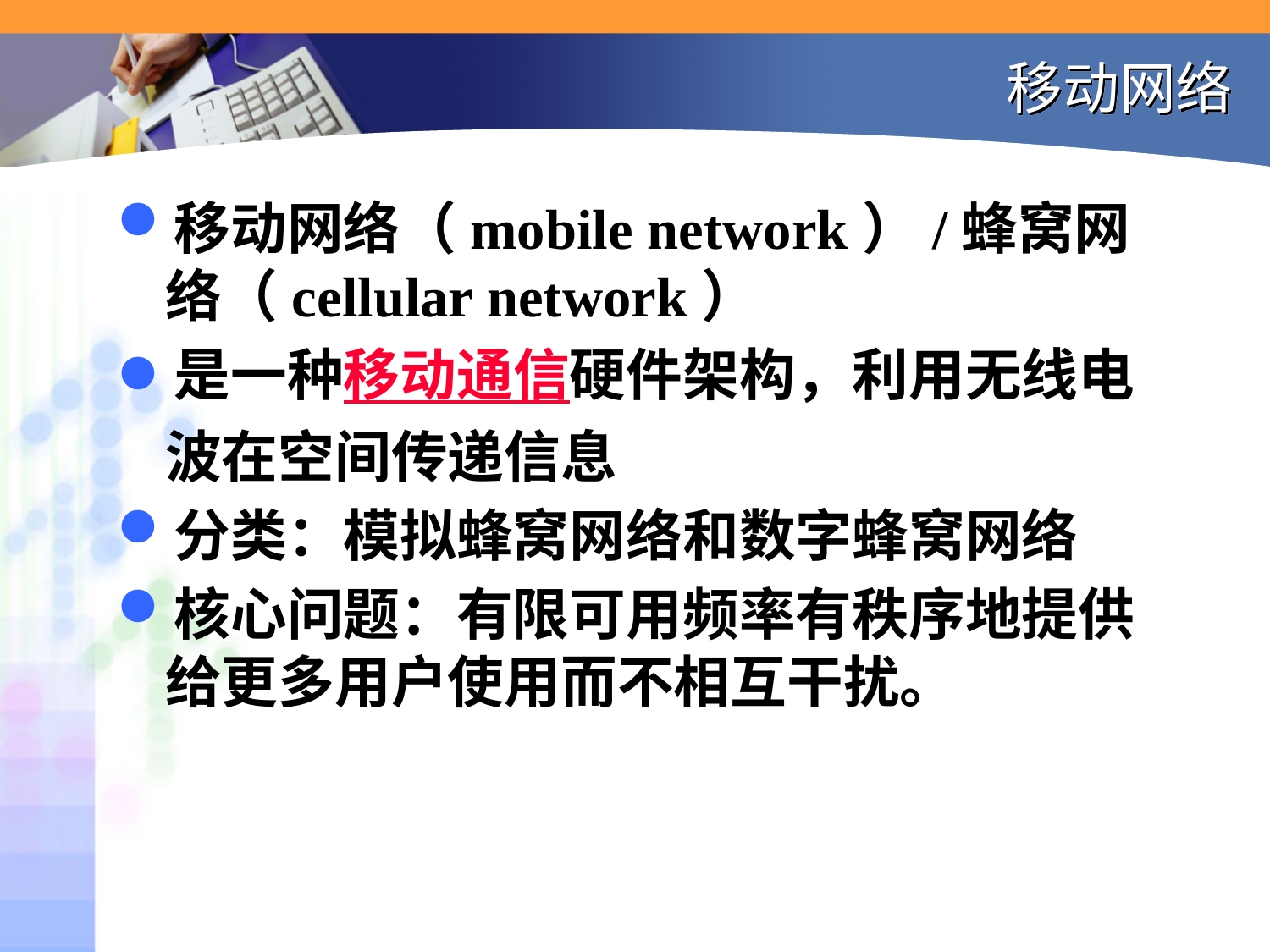

# 移动网络
移动网络（mobile network）/蜂窝网络（cellular network）
是一种移动通信硬件架构，利用无线电波在空间传递信息
分类：模拟蜂窝网络和数字蜂窝网络
核心问题：有限可用频率有秩序地提供给更多用户使用而不相互干扰。